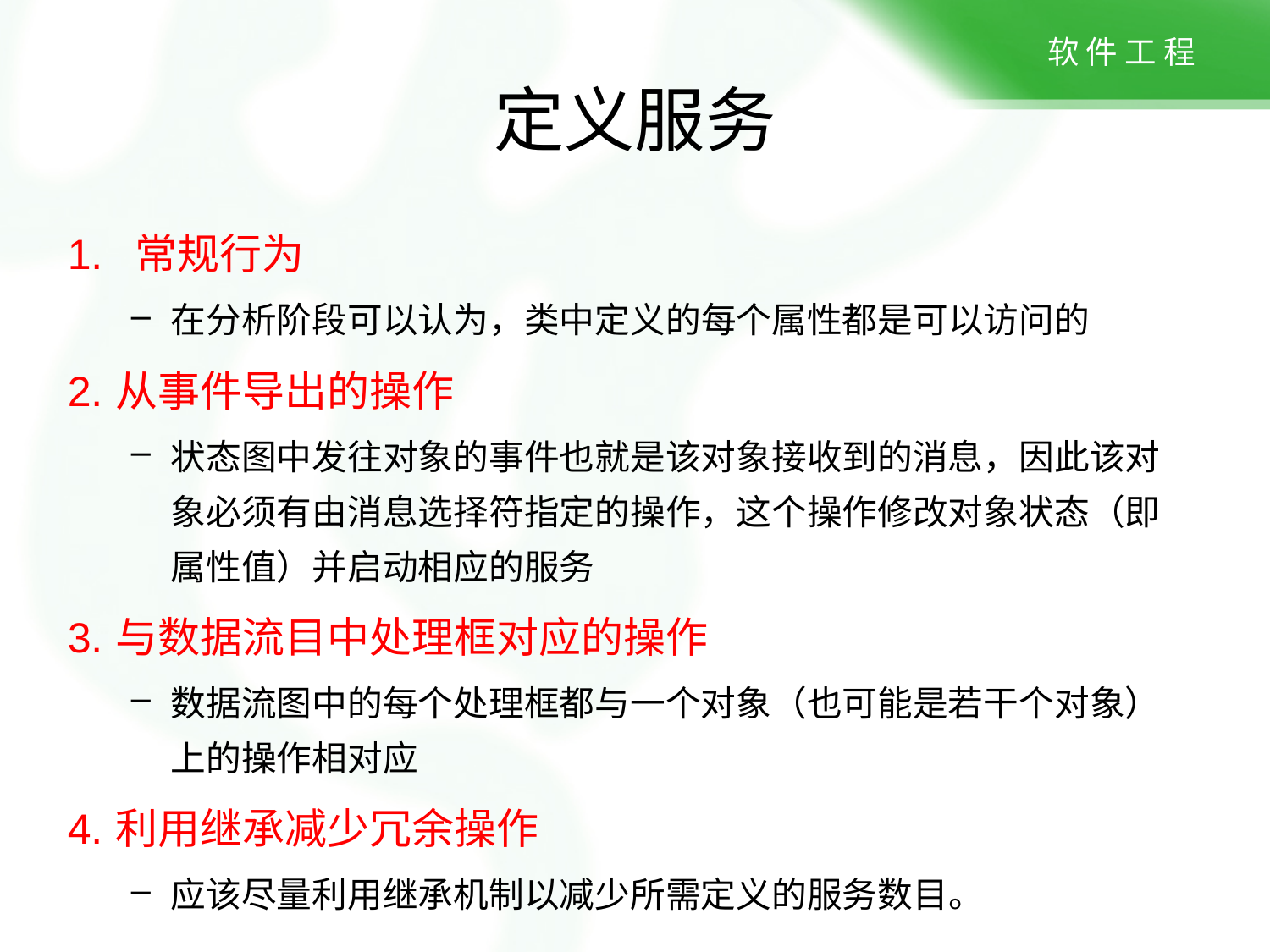

# 定义服务
 常规行为
在分析阶段可以认为，类中定义的每个属性都是可以访问的
从事件导出的操作
状态图中发往对象的事件也就是该对象接收到的消息，因此该对象必须有由消息选择符指定的操作，这个操作修改对象状态（即属性值）并启动相应的服务
与数据流目中处理框对应的操作
数据流图中的每个处理框都与一个对象（也可能是若干个对象）上的操作相对应
利用继承减少冗余操作
应该尽量利用继承机制以减少所需定义的服务数目。